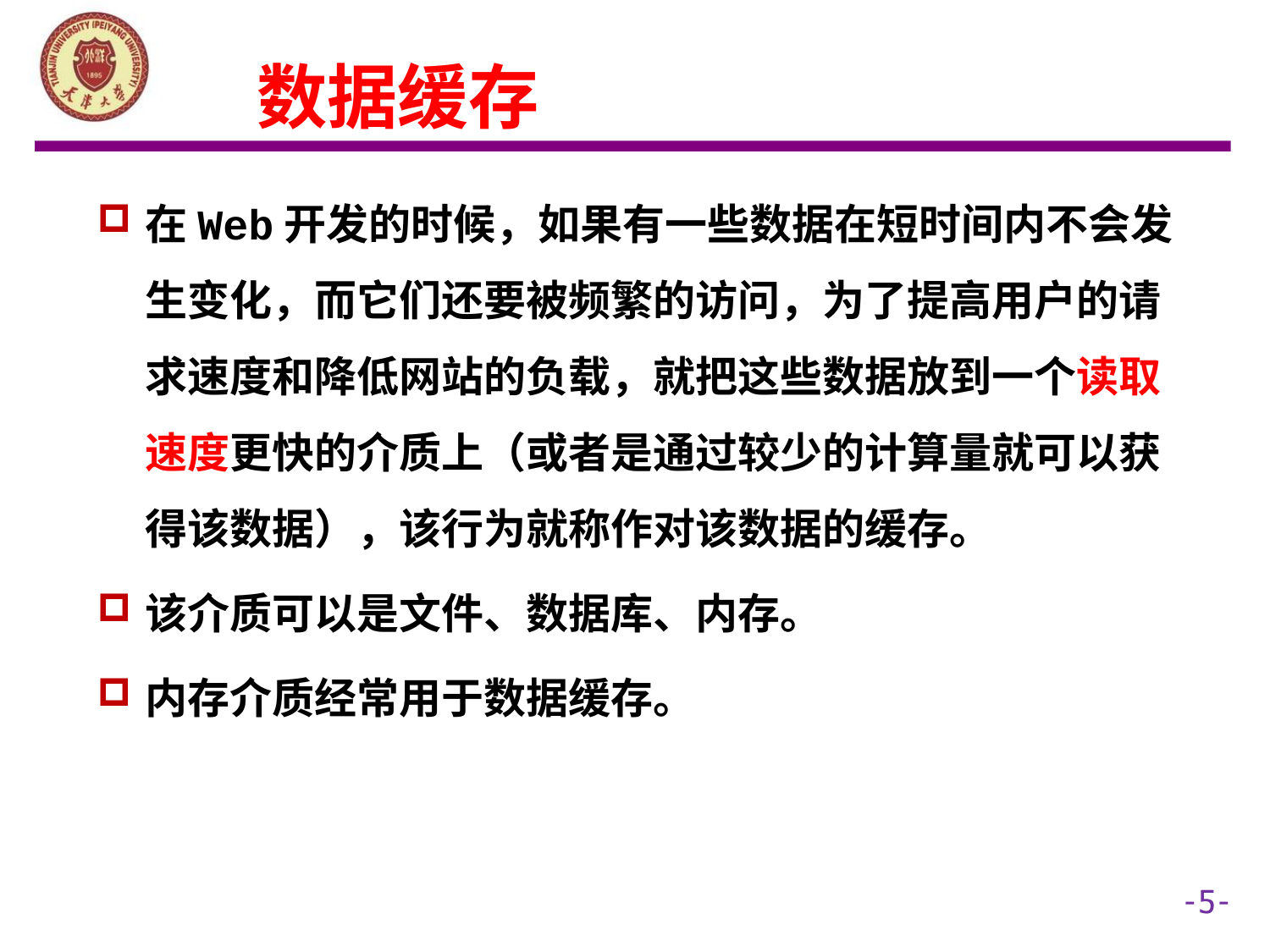

# 数据缓存
在Web开发的时候，如果有一些数据在短时间内不会发生变化，而它们还要被频繁的访问，为了提高用户的请求速度和降低网站的负载，就把这些数据放到一个读取速度更快的介质上（或者是通过较少的计算量就可以获得该数据），该行为就称作对该数据的缓存。
该介质可以是文件、数据库、内存。
内存介质经常用于数据缓存。